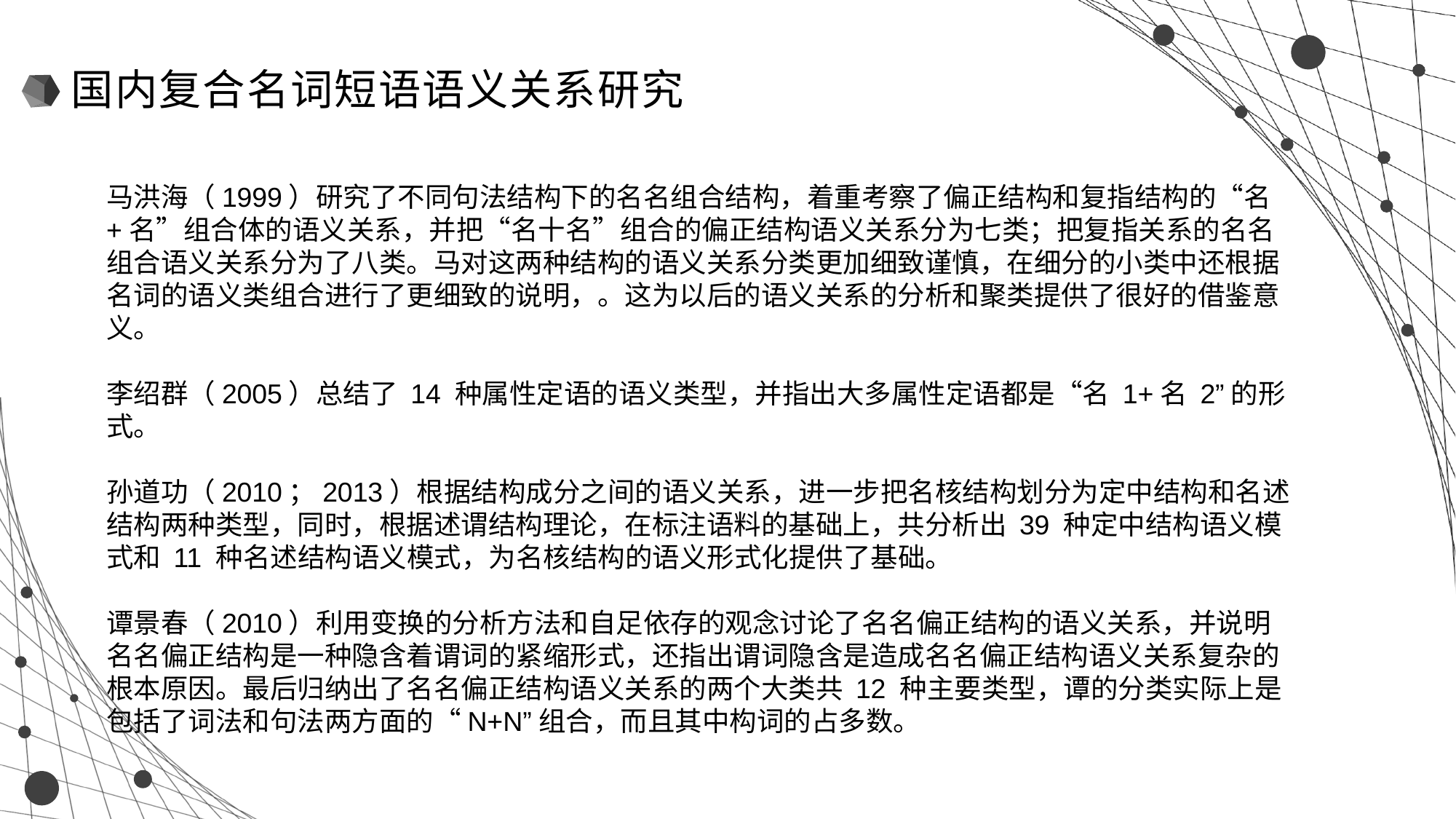

国内复合名词短语语义关系研究

马洪海（1999）研究了不同句法结构下的名名组合结构，着重考察了偏正结构和复指结构的“名+名”组合体的语义关系，并把“名十名”组合的偏正结构语义关系分为七类；把复指关系的名名组合语义关系分为了八类。马对这两种结构的语义关系分类更加细致谨慎，在细分的小类中还根据名词的语义类组合进行了更细致的说明，。这为以后的语义关系的分析和聚类提供了很好的借鉴意义。

李绍群（2005）总结了 14 种属性定语的语义类型，并指出大多属性定语都是“名 1+名 2”的形式。

孙道功（2010；2013）根据结构成分之间的语义关系，进一步把名核结构划分为定中结构和名述结构两种类型，同时，根据述谓结构理论，在标注语料的基础上，共分析出 39 种定中结构语义模式和 11 种名述结构语义模式，为名核结构的语义形式化提供了基础。

谭景春（2010）利用变换的分析方法和自足依存的观念讨论了名名偏正结构的语义关系，并说明名名偏正结构是一种隐含着谓词的紧缩形式，还指出谓词隐含是造成名名偏正结构语义关系复杂的根本原因。最后归纳出了名名偏正结构语义关系的两个大类共 12 种主要类型，谭的分类实际上是包括了词法和句法两方面的“N+N”组合，而且其中构词的占多数。